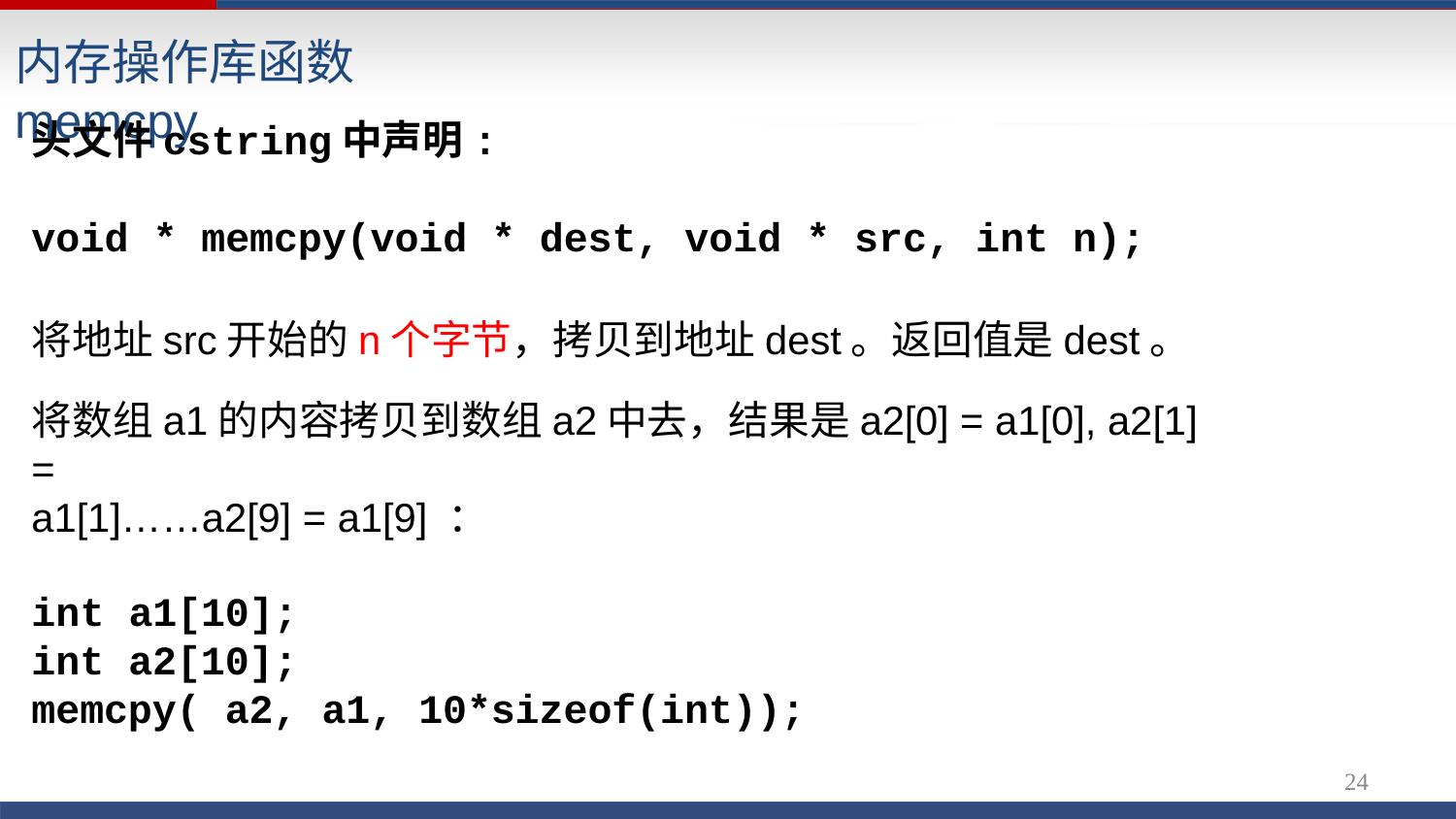

# 内存操作库函数memcpy
头文件cstring中声明:
void * memcpy(void * dest, void * src, int n);

将地址src开始的n个字节，拷贝到地址dest。返回值是dest。

将数组a1的内容拷贝到数组a2中去，结果是a2[0] = a1[0], a2[1] =
a1[1]……a2[9] = a1[9] ：
int a1[10];
int a2[10];
memcpy( a2, a1, 10*sizeof(int));
24